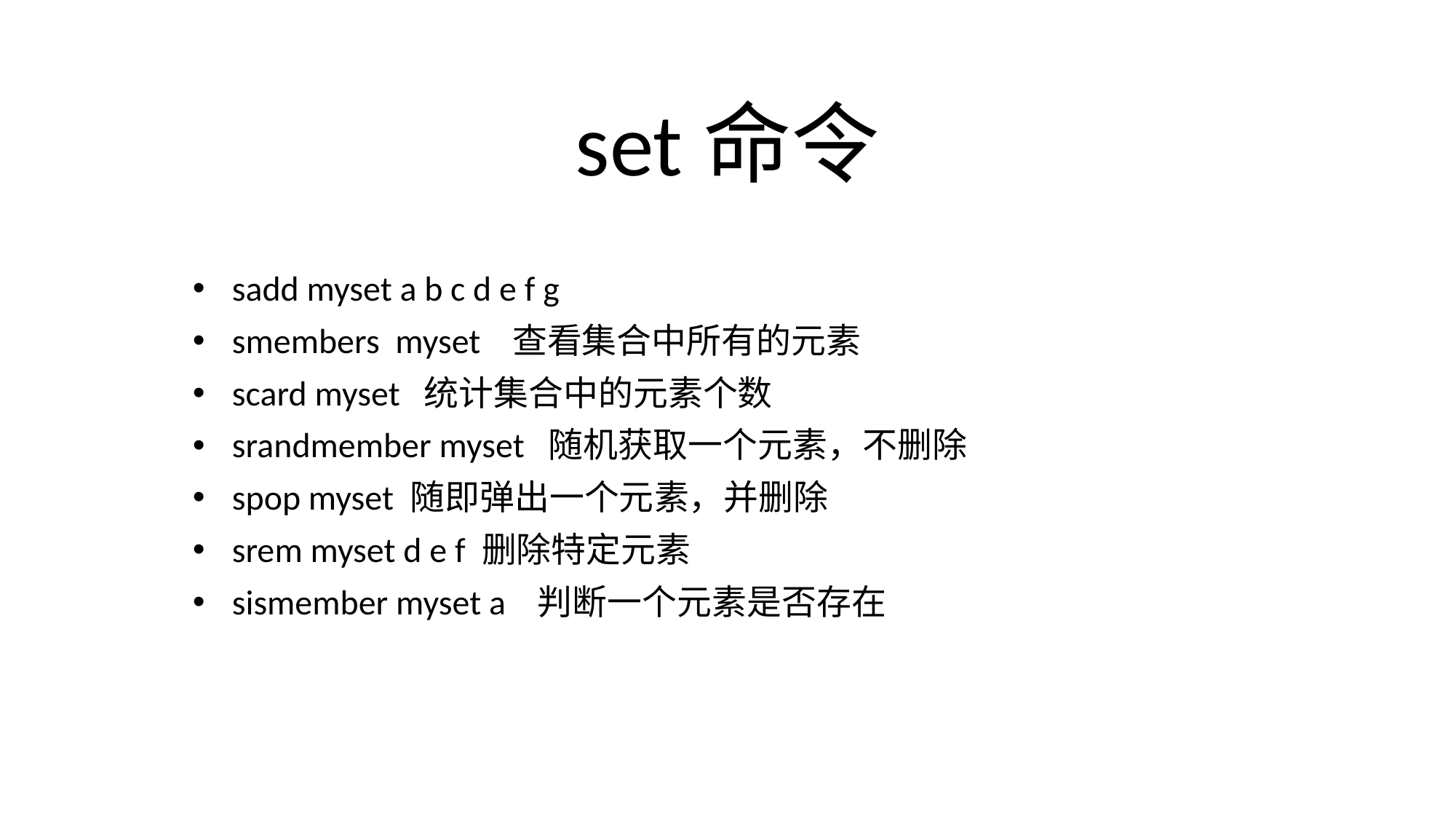

# set命令
sadd myset a b c d e f g
smembers  myset   查看集合中所有的元素
scard myset  统计集合中的元素个数
srandmember myset  随机获取一个元素，不删除
spop myset 随即弹出一个元素，并删除
srem myset d e f 删除特定元素
sismember myset a   判断一个元素是否存在